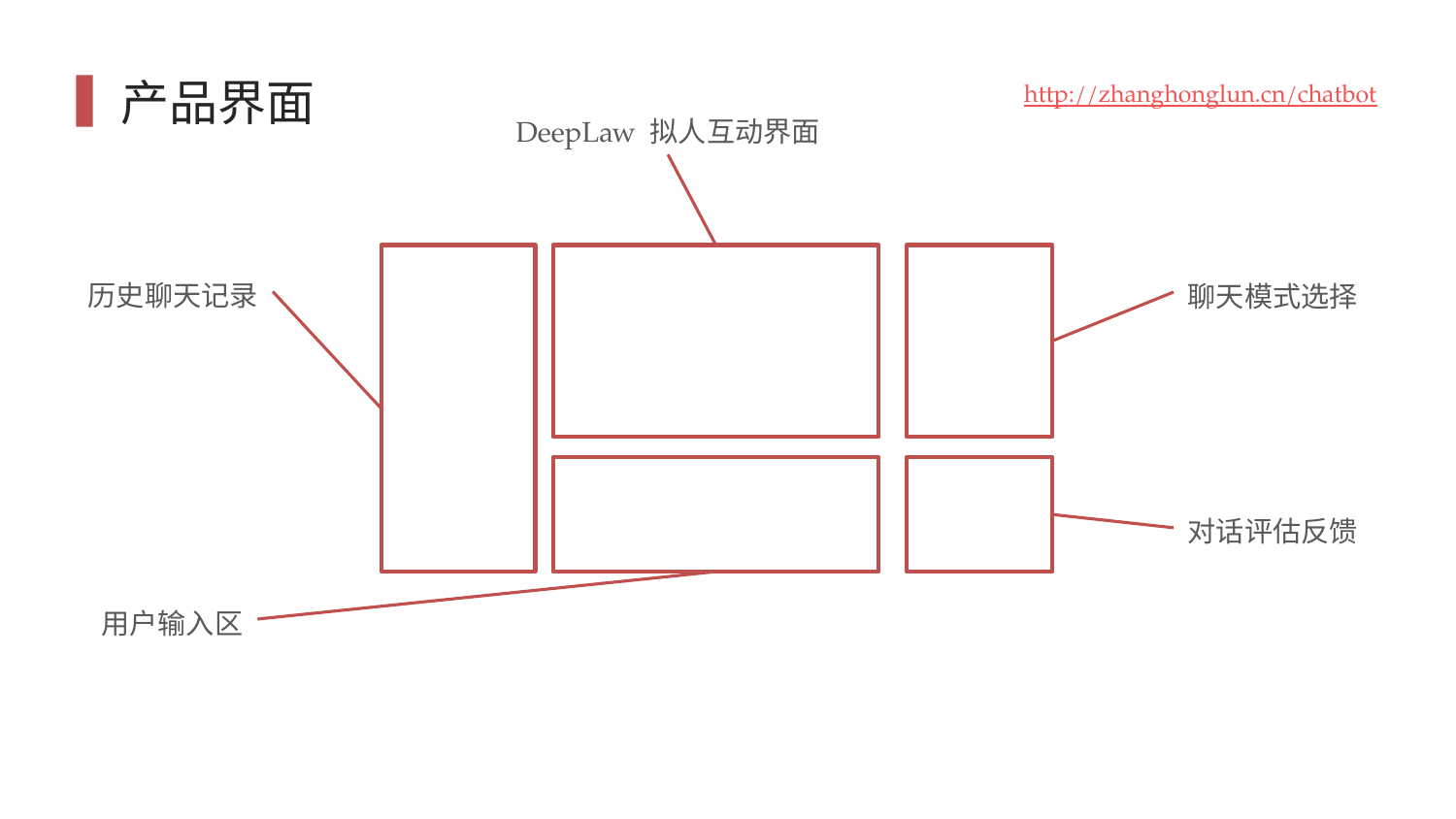

# 产品界面
http://zhanghonglun.cn/chatbot

DeepLaw 拟人互动界面

历史聊天记录
聊天模式选择

对话评估反馈
用户输入区